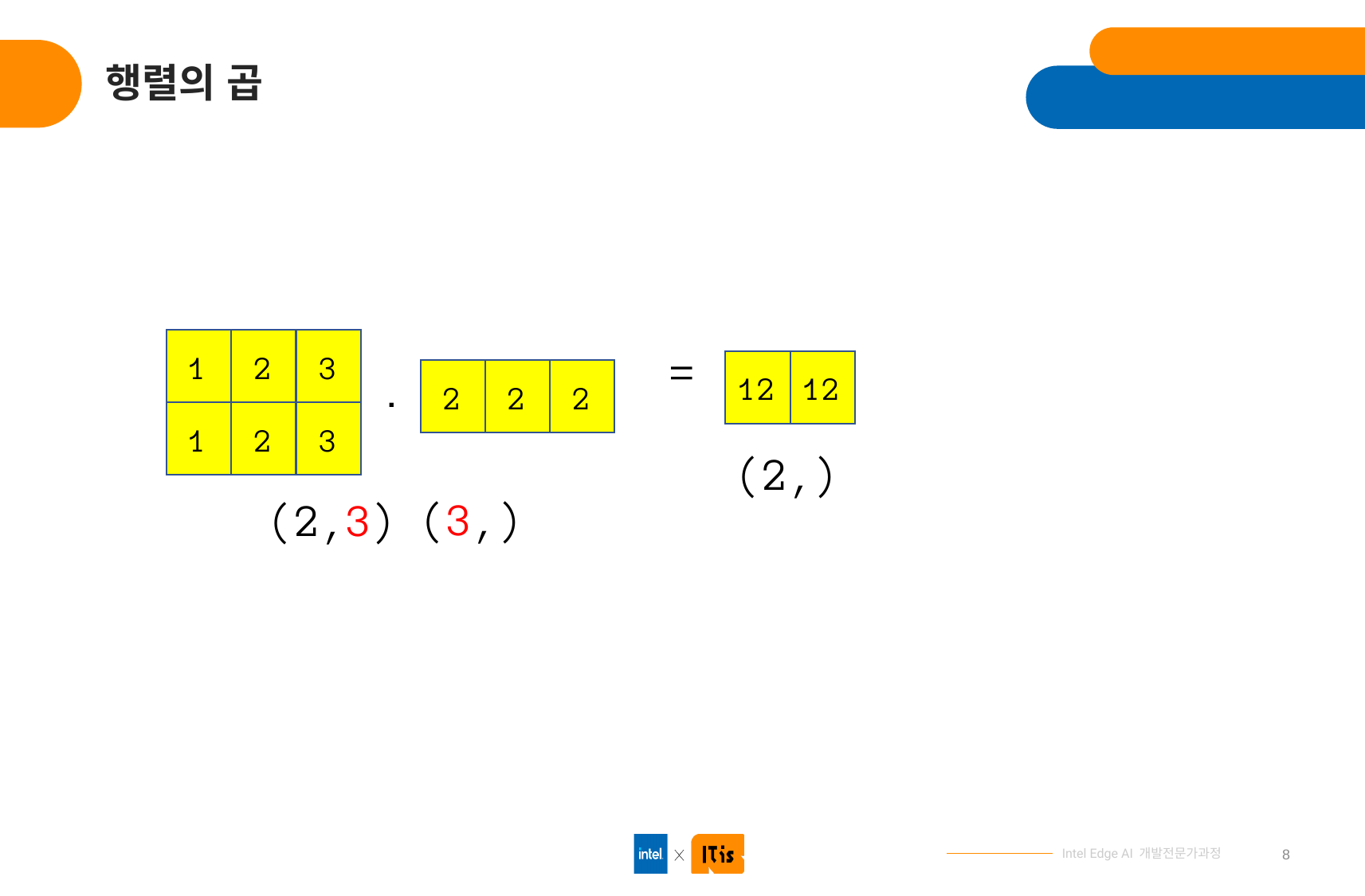

# 행렬의 곱
1
2
3
=
12
12
.
2
2
2
1
2
3
(2,)
(3,)
(2,3)
8